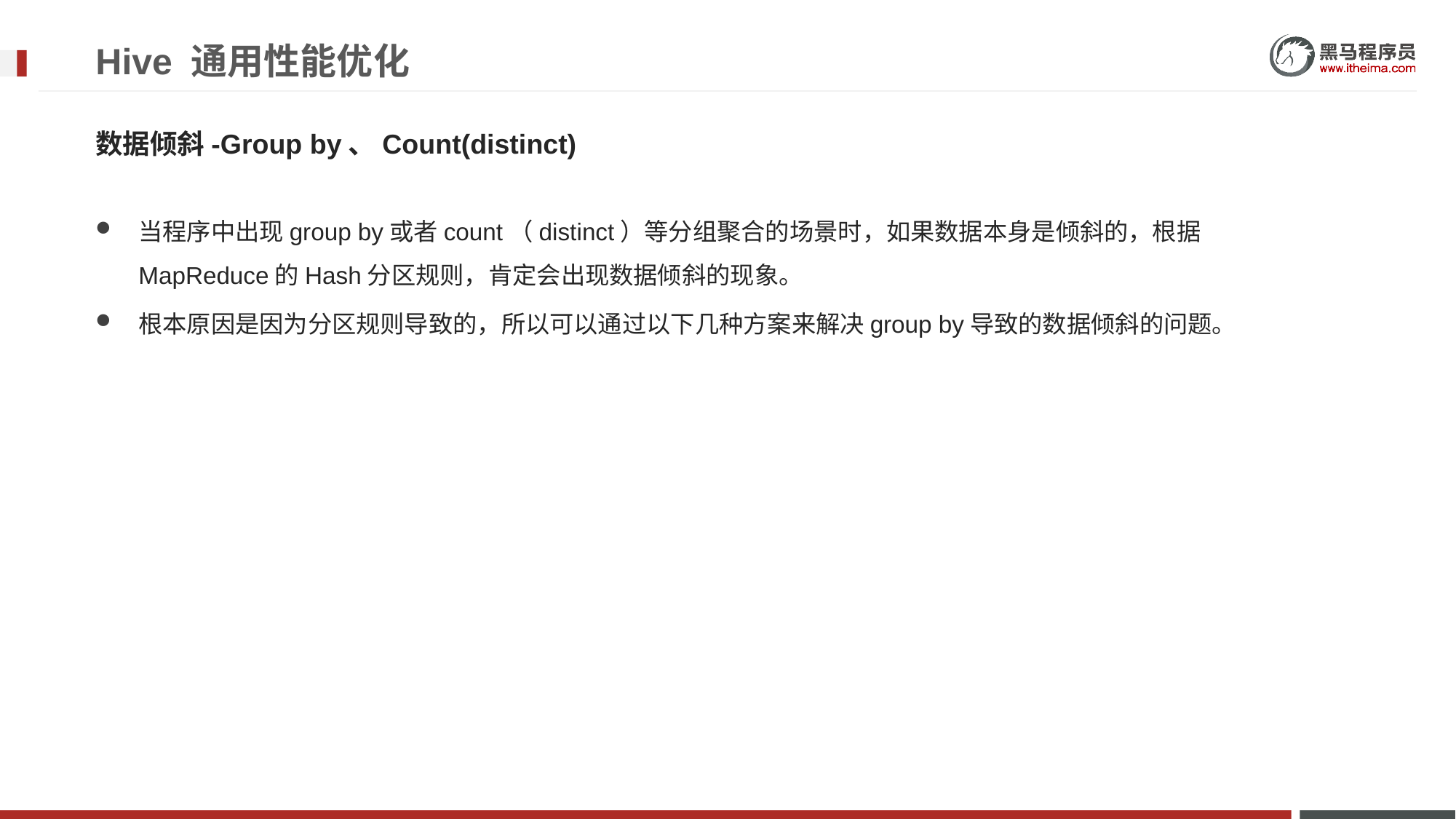

# Hive 通用性能优化
数据倾斜-Group by、Count(distinct)
当程序中出现group by或者count（distinct）等分组聚合的场景时，如果数据本身是倾斜的，根据MapReduce的Hash分区规则，肯定会出现数据倾斜的现象。
根本原因是因为分区规则导致的，所以可以通过以下几种方案来解决group by导致的数据倾斜的问题。